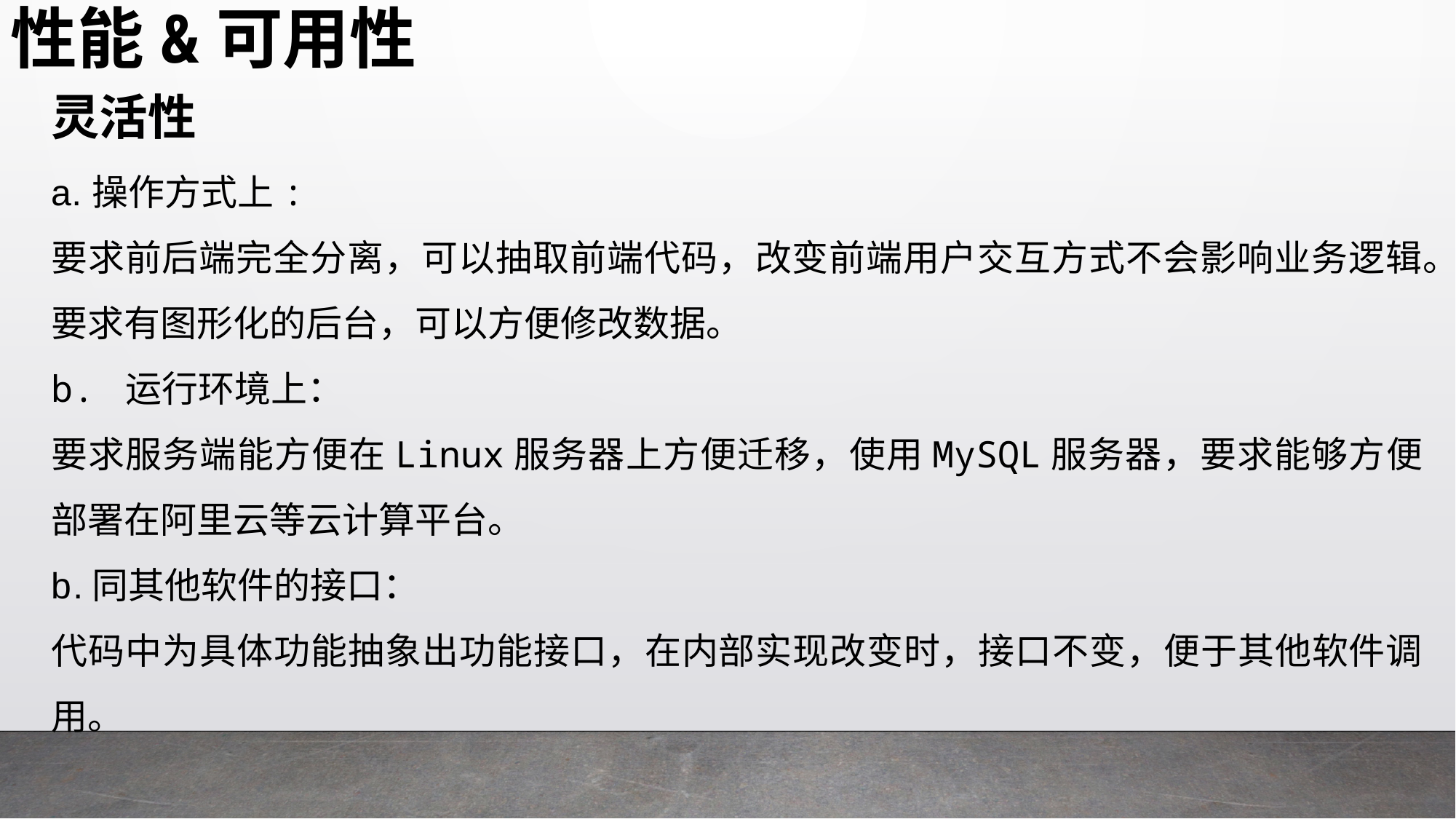

性能&可用性
灵活性
操作方式上:
要求前后端完全分离，可以抽取前端代码，改变前端用户交互方式不会影响业务逻辑。
要求有图形化的后台，可以方便修改数据。
b. 运行环境上：
要求服务端能方便在Linux服务器上方便迁移，使用MySQL服务器，要求能够方便部署在阿里云等云计算平台。
同其他软件的接口：
代码中为具体功能抽象出功能接口，在内部实现改变时，接口不变，便于其他软件调用。